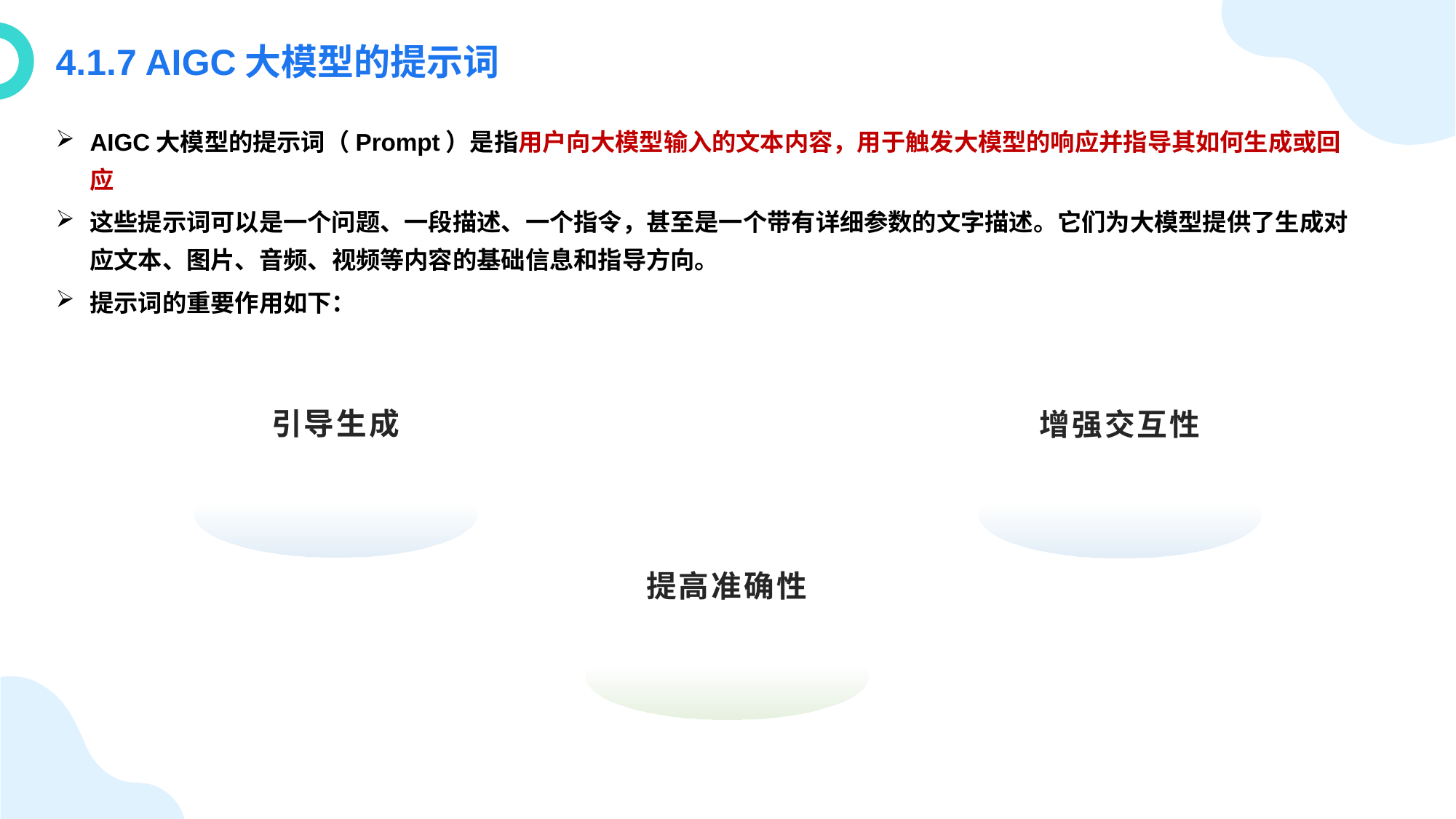

4.1.7 AIGC大模型的提示词

AIGC大模型的提示词（Prompt）是指用户向大模型输入的文本内容，用于触发大模型的响应并指导其如何生成或回应
这些提示词可以是一个问题、一段描述、一个指令，甚至是一个带有详细参数的文字描述。它们为大模型提供了生成对应文本、图片、音频、视频等内容的基础信息和指导方向。
提示词的重要作用如下：

引导生成
增强交互性

提高准确性